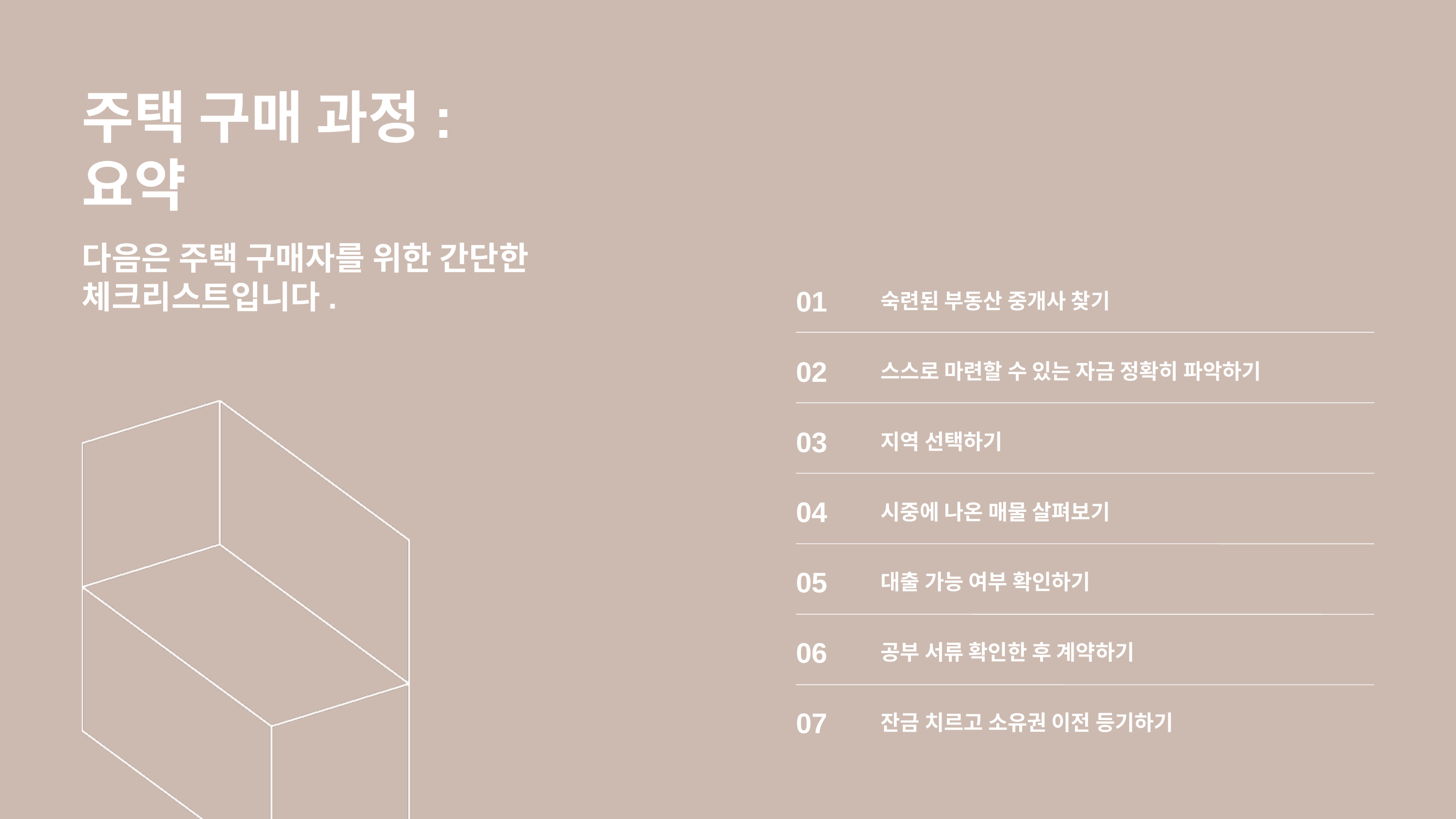

주택 구매 과정:
요약
다음은 주택 구매자를 위한 간단한
체크리스트입니다.
01
숙련된 부동산 중개사 찾기

02
스스로 마련할 수 있는 자금 정확히 파악하기

03
지역 선택하기

04
시중에 나온 매물 살펴보기

05
대출 가능 여부 확인하기

06
공부 서류 확인한 후 계약하기

07
잔금 치르고 소유권 이전 등기하기